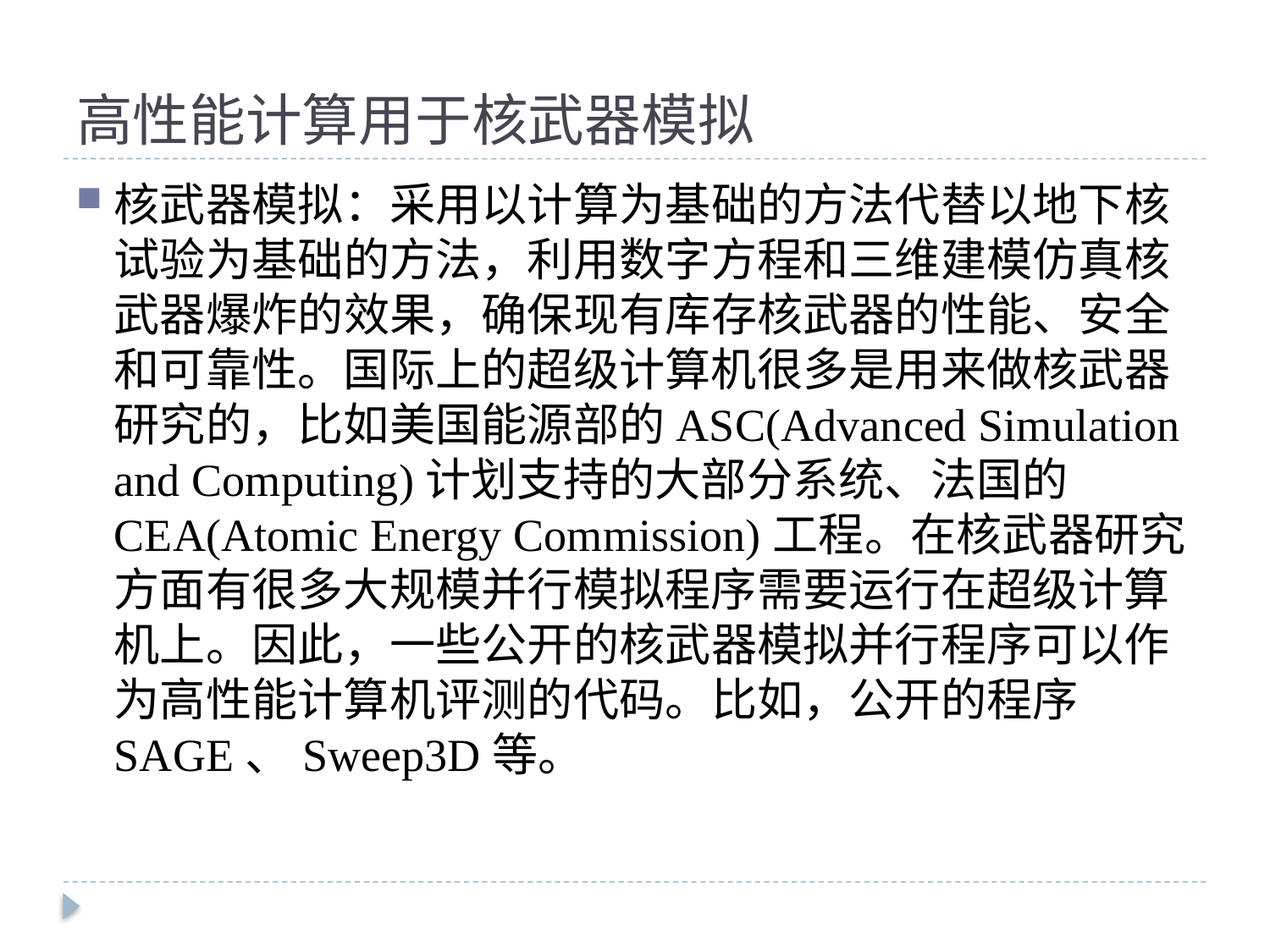

# 高性能计算用于核武器模拟
核武器模拟：采用以计算为基础的方法代替以地下核试验为基础的方法，利用数字方程和三维建模仿真核武器爆炸的效果，确保现有库存核武器的性能、安全和可靠性。国际上的超级计算机很多是用来做核武器研究的，比如美国能源部的ASC(Advanced Simulation and Computing)计划支持的大部分系统、法国的CEA(Atomic Energy Commission)工程。在核武器研究方面有很多大规模并行模拟程序需要运行在超级计算机上。因此，一些公开的核武器模拟并行程序可以作为高性能计算机评测的代码。比如，公开的程序SAGE、Sweep3D等。